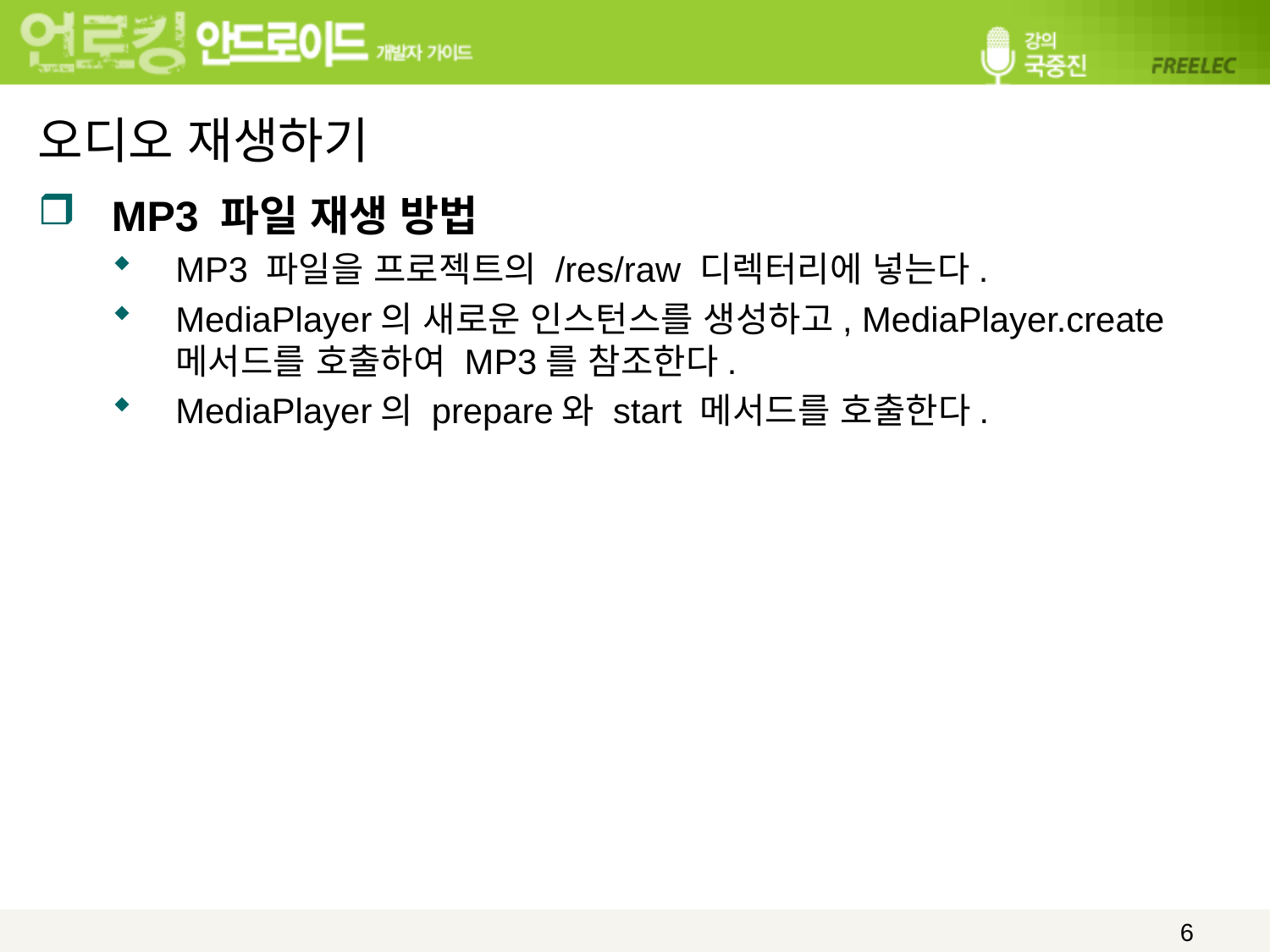

# 오디오 재생하기
MP3 파일 재생 방법
MP3 파일을 프로젝트의 /res/raw 디렉터리에 넣는다.
MediaPlayer의 새로운 인스턴스를 생성하고, MediaPlayer.create 메서드를 호출하여 MP3를 참조한다.
MediaPlayer의 prepare와 start 메서드를 호출한다.
6